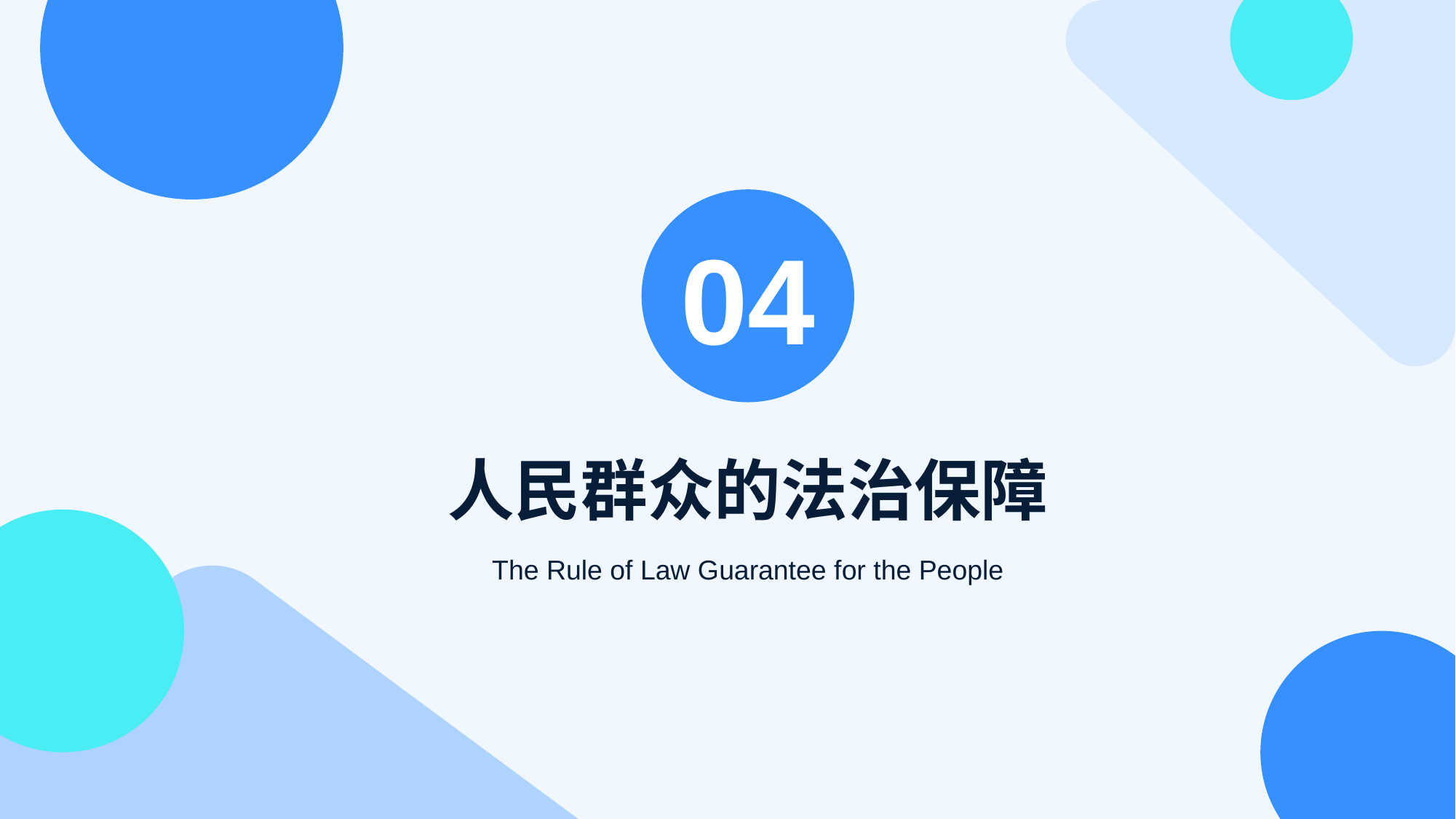

04
人民群众的法治保障

The Rule of Law Guarantee for the People